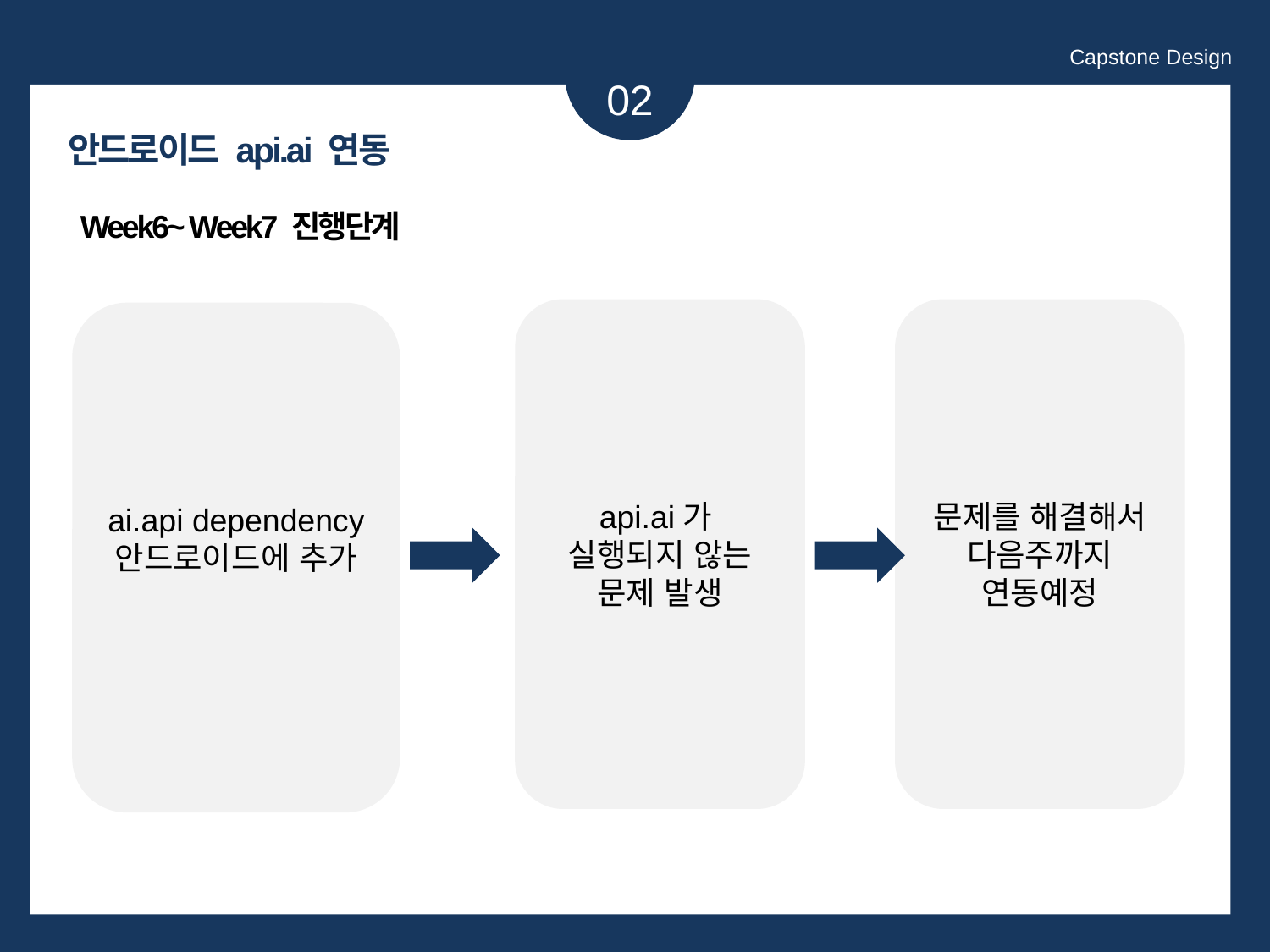

Capstone Design
02

안드로이드 api.ai 연동
Week6~ Week7 진행단계
api.ai가
실행되지 않는 문제 발생
문제를 해결해서 다음주까지 연동예정
ai.api dependency 안드로이드에 추가

소제목